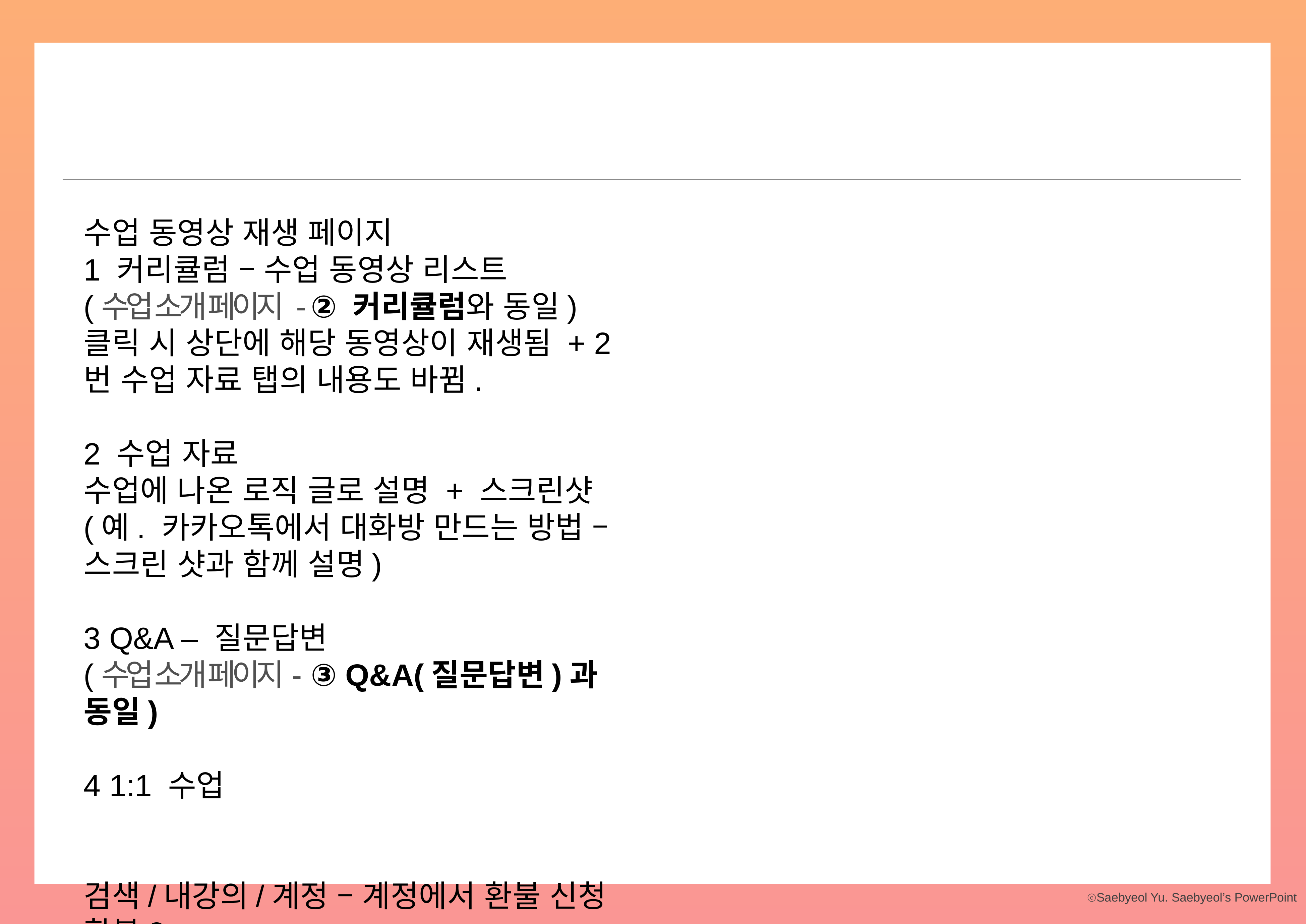

수업 동영상 재생 페이지
1 커리큘럼 – 수업 동영상 리스트
(수업 소개 페이지 - ② 커리큘럼와 동일)
클릭 시 상단에 해당 동영상이 재생됨 + 2번 수업 자료 탭의 내용도 바뀜.

2 수업 자료
수업에 나온 로직 글로 설명 + 스크린샷
(예. 카카오톡에서 대화방 만드는 방법 – 스크린 샷과 함께 설명)

3 Q&A – 질문답변
(수업 소개 페이지-  ③ Q&A(질문답변)과 동일)

4 1:1 수업

검색/내강의/계정 – 계정에서 환불 신청 환불?